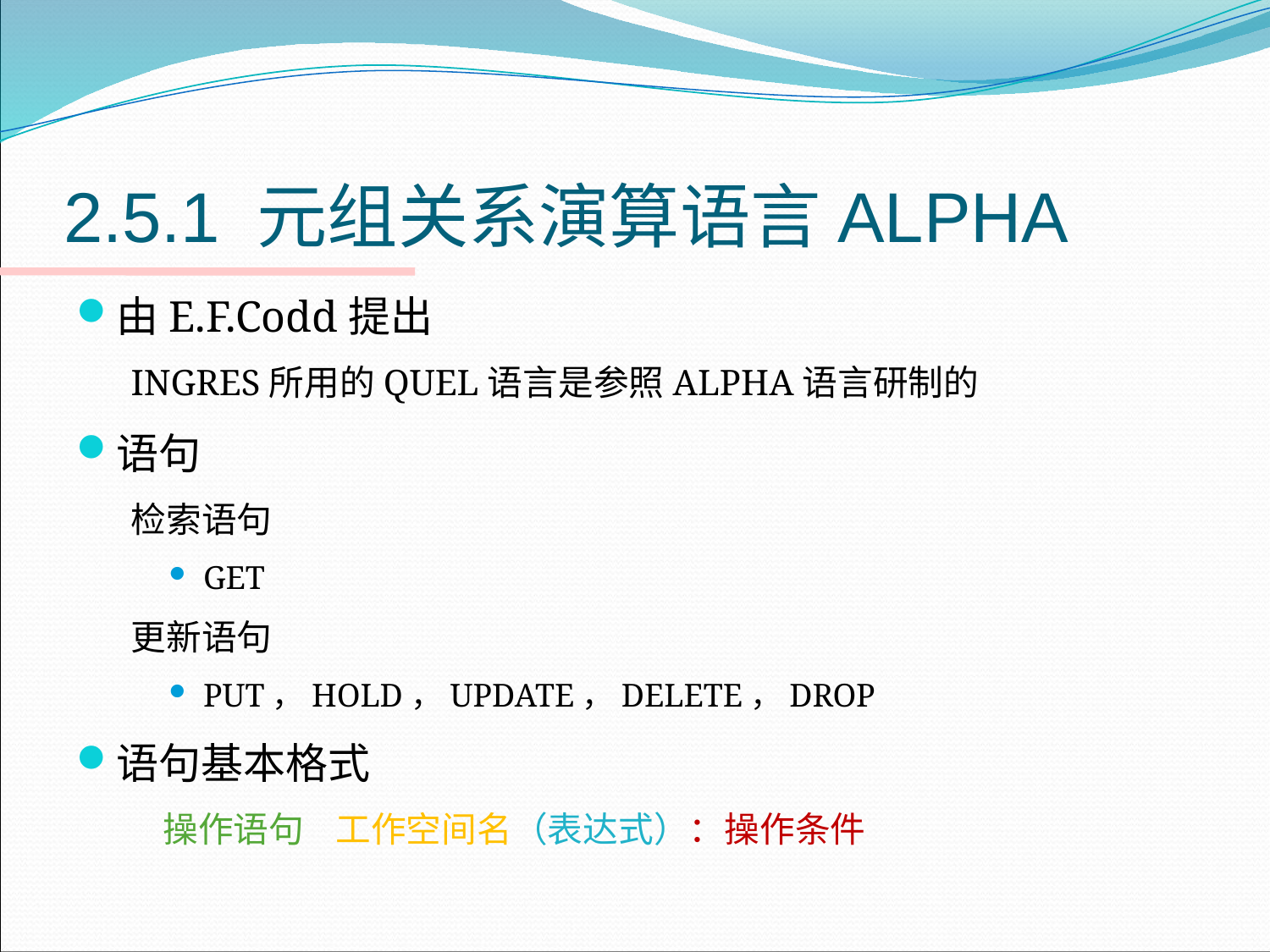

# 2.5.1 元组关系演算语言ALPHA
由E.F.Codd提出
INGRES所用的QUEL语言是参照ALPHA语言研制的
语句
检索语句
GET
更新语句
PUT，HOLD，UPDATE，DELETE，DROP
语句基本格式
          操作语句    工作空间名（表达式）：操作条件

200